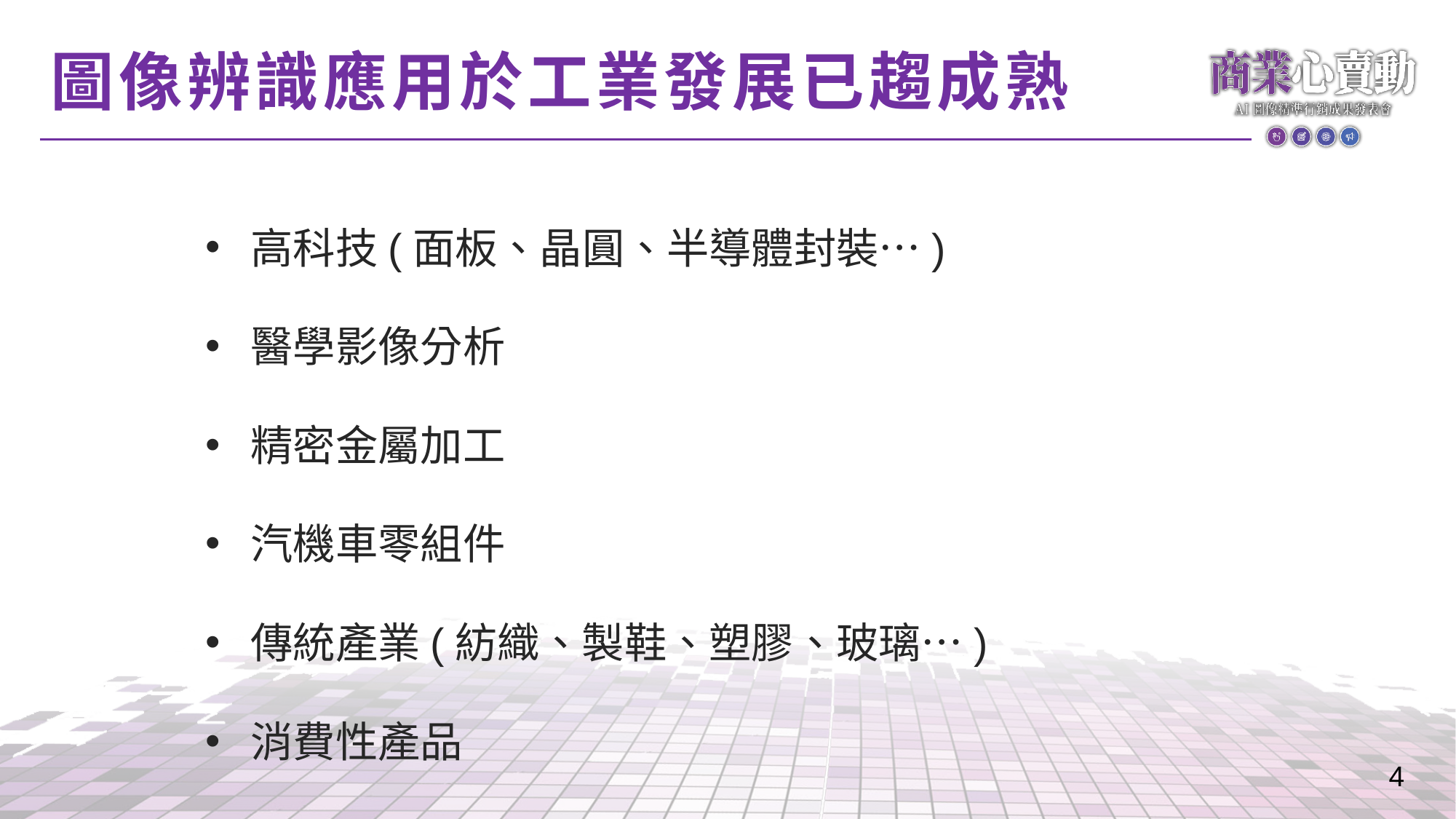

# 圖像辨識應用於工業發展已趨成熟
 高科技(面板、晶圓、半導體封裝…)
 醫學影像分析
 精密金屬加工
 汽機車零組件
 傳統產業(紡織、製鞋、塑膠、玻璃…)
 消費性產品
4